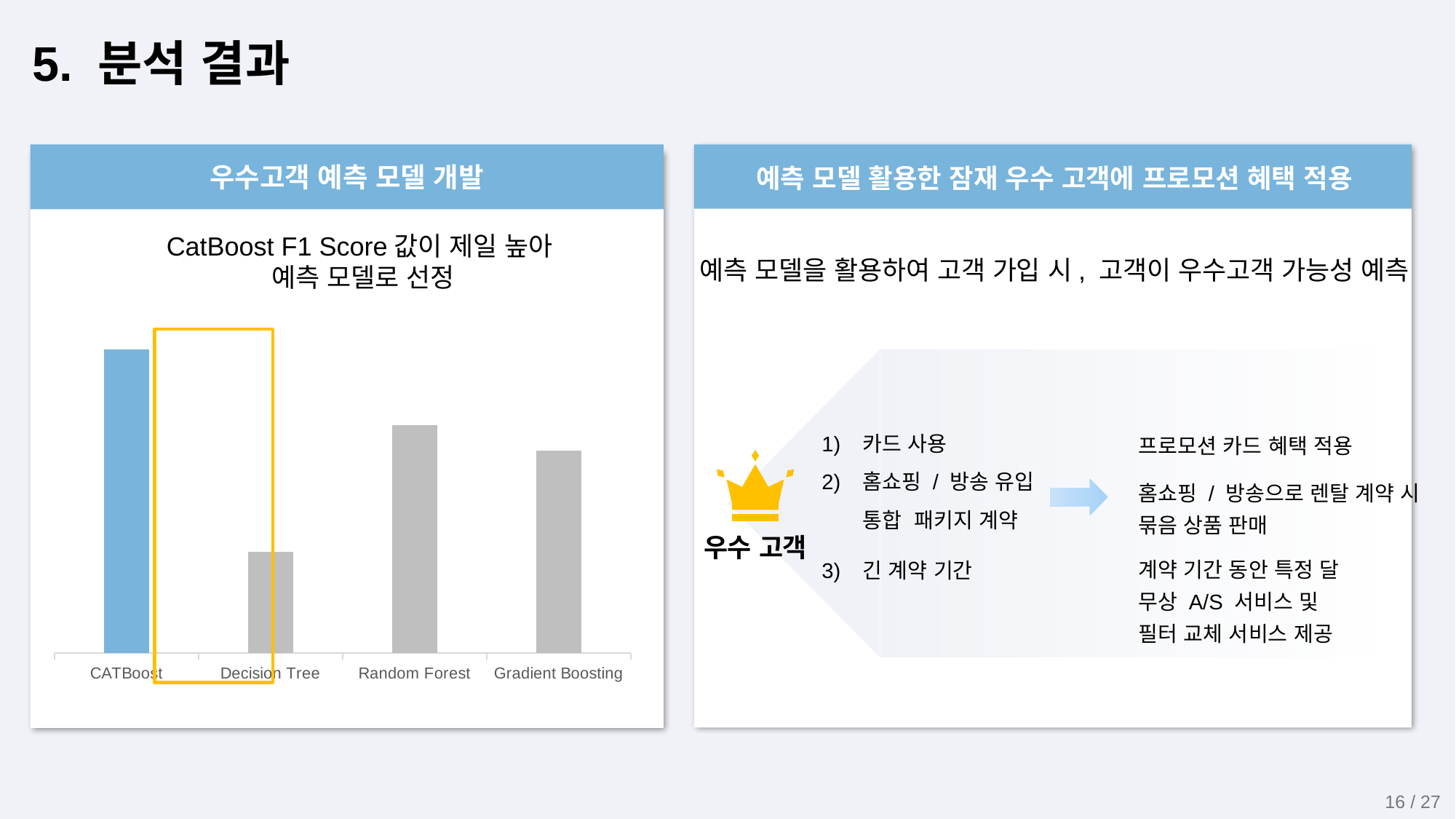

5. 분석 결과

우수고객 예측 모델 개발
예측 모델 활용한 잠재 우수 고객에 프로모션 혜택 적용
CatBoost F1 Score값이 제일 높아
예측 모델로 선정
예측 모델을 활용하여 고객 가입 시, 고객이 우수고객 가능성 예측

### Chart

| Category | F1 Score |
|---|---|
| CATBoost | 0.99 |
| Decision Tree | 0.982 |
| Random Forest | 0.987 |
| Gradient Boosting | 0.986 |

카드 사용
홈쇼핑 / 방송 유입 통합  패키지 계약
긴 계약 기간
프로모션 카드 혜택 적용

우수 고객
홈쇼핑 / 방송으로 렌탈 계약 시 묶음 상품 판매

계약 기간 동안 특정 달 무상 A/S 서비스 및
필터 교체 서비스 제공
16 / 27